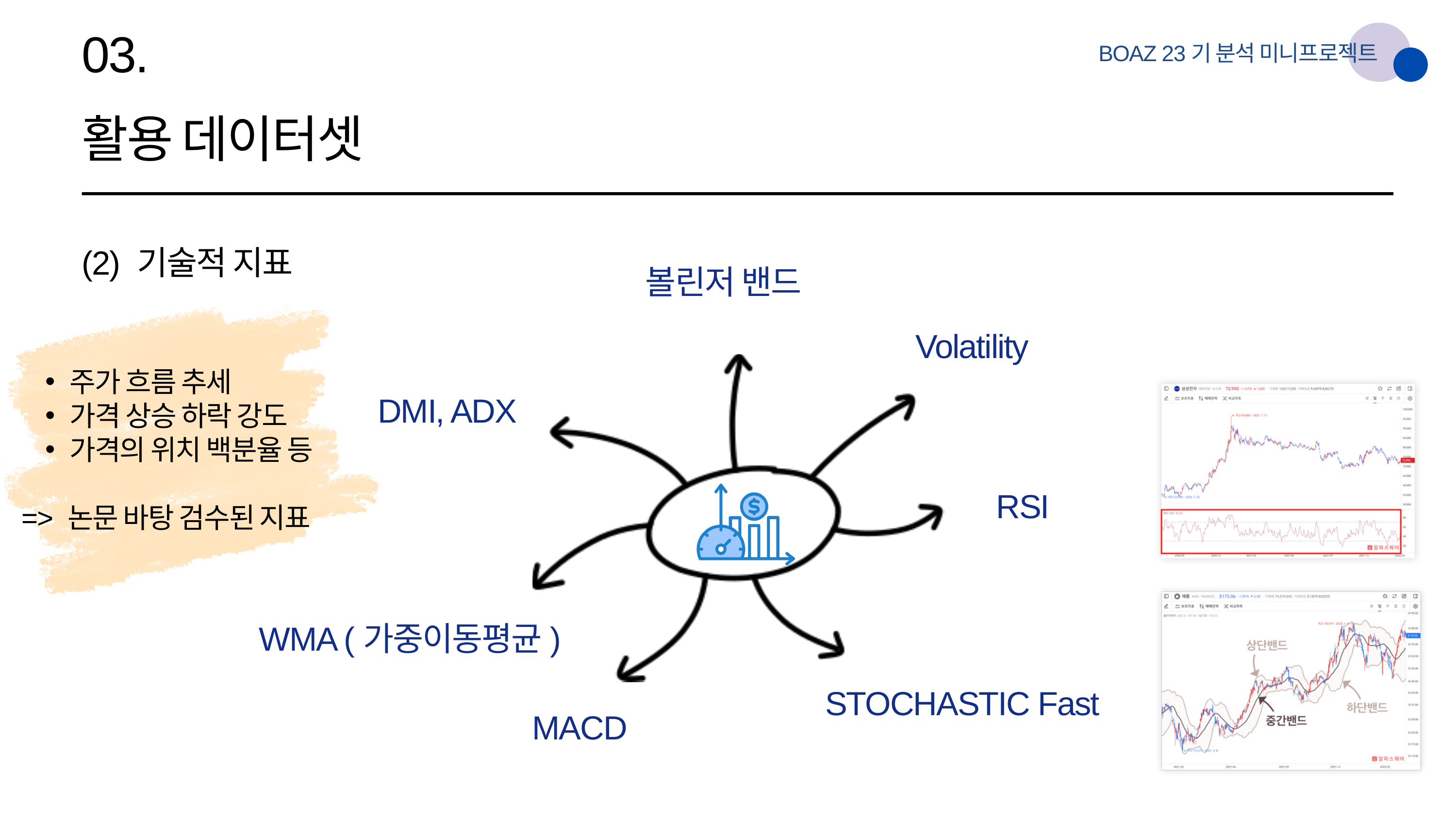

03.

BOAZ 23기 분석 미니프로젝트

활용 데이터셋

(2) 기술적 지표
볼린저 밴드

Volatility

주가 흐름 추세
가격 상승 하락 강도
가격의 위치 백분율 등

=> 논문 바탕 검수된 지표

DMI, ADX

RSI

WMA (가중이동평균)
STOCHASTIC Fast

MACD